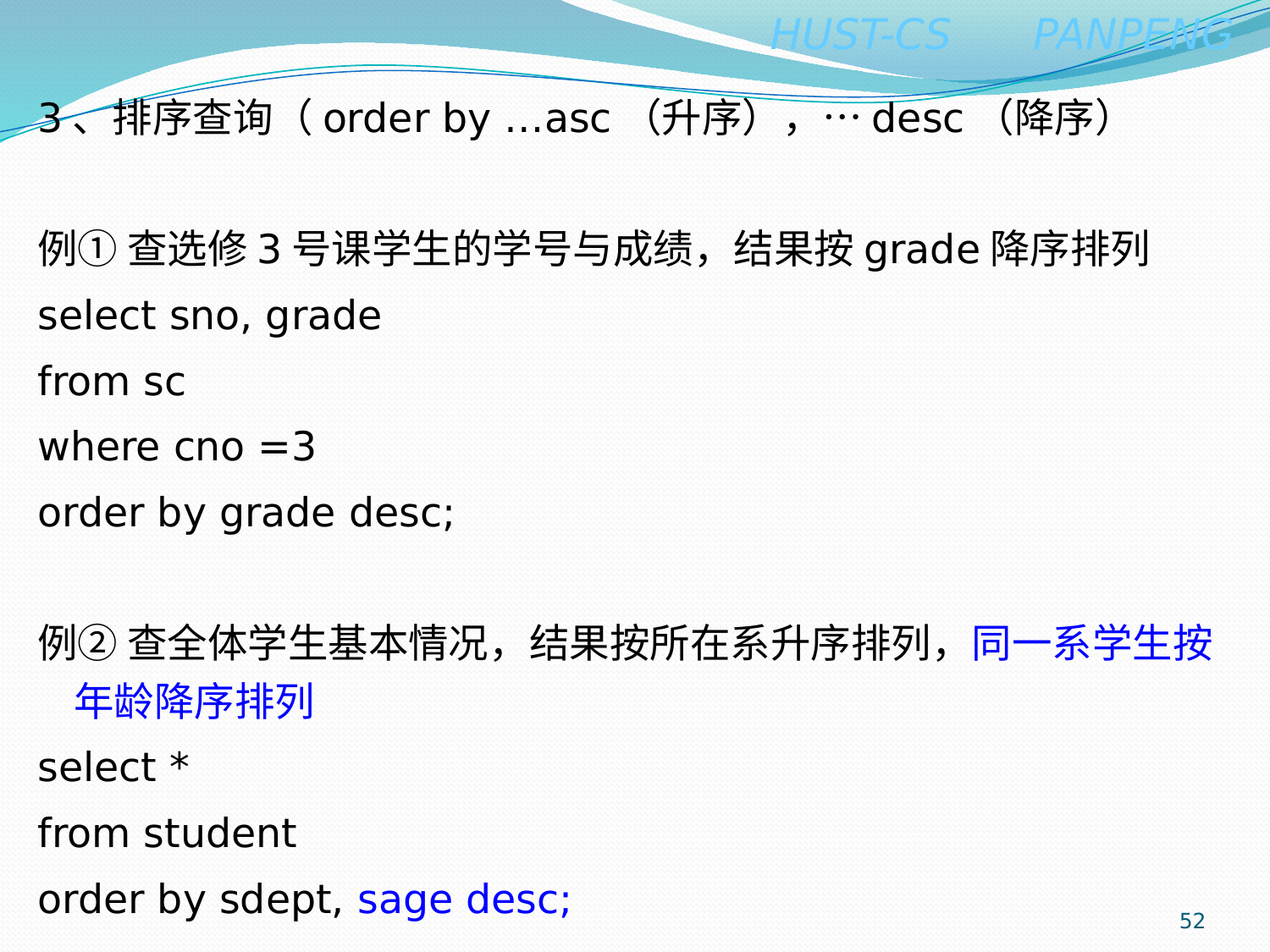

3、排序查询（order by …asc（升序），…desc（降序）

例① 查选修3号课学生的学号与成绩，结果按grade降序排列
select sno, grade
from sc
where cno =3
order by grade desc;

例② 查全体学生基本情况，结果按所在系升序排列，同一系学生按年龄降序排列
select *
from student
order by sdept, sage desc;
52